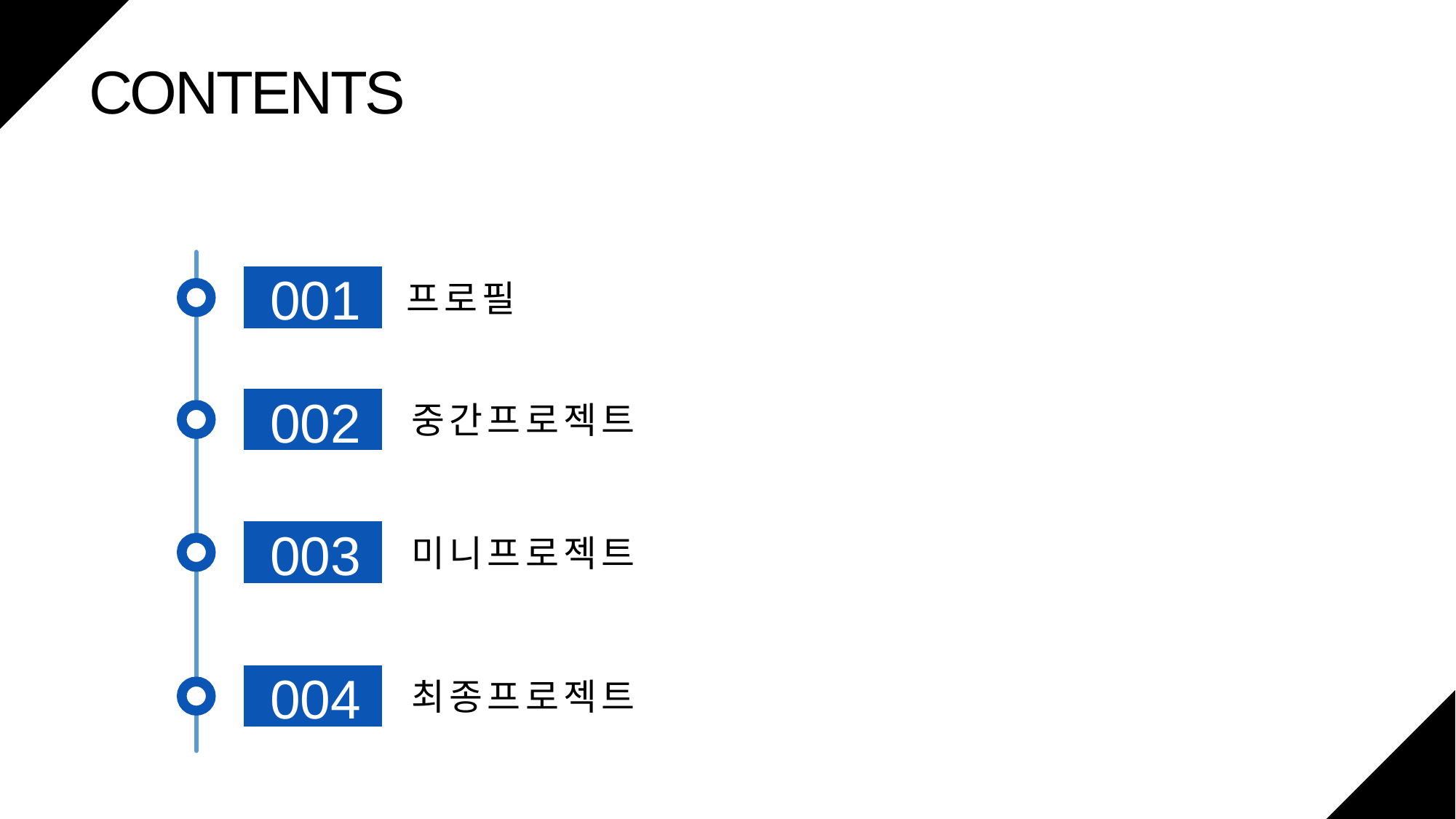

CONTENTS
001

프로필

002

중간프로젝트

003

미니프로젝트

004

최종프로젝트